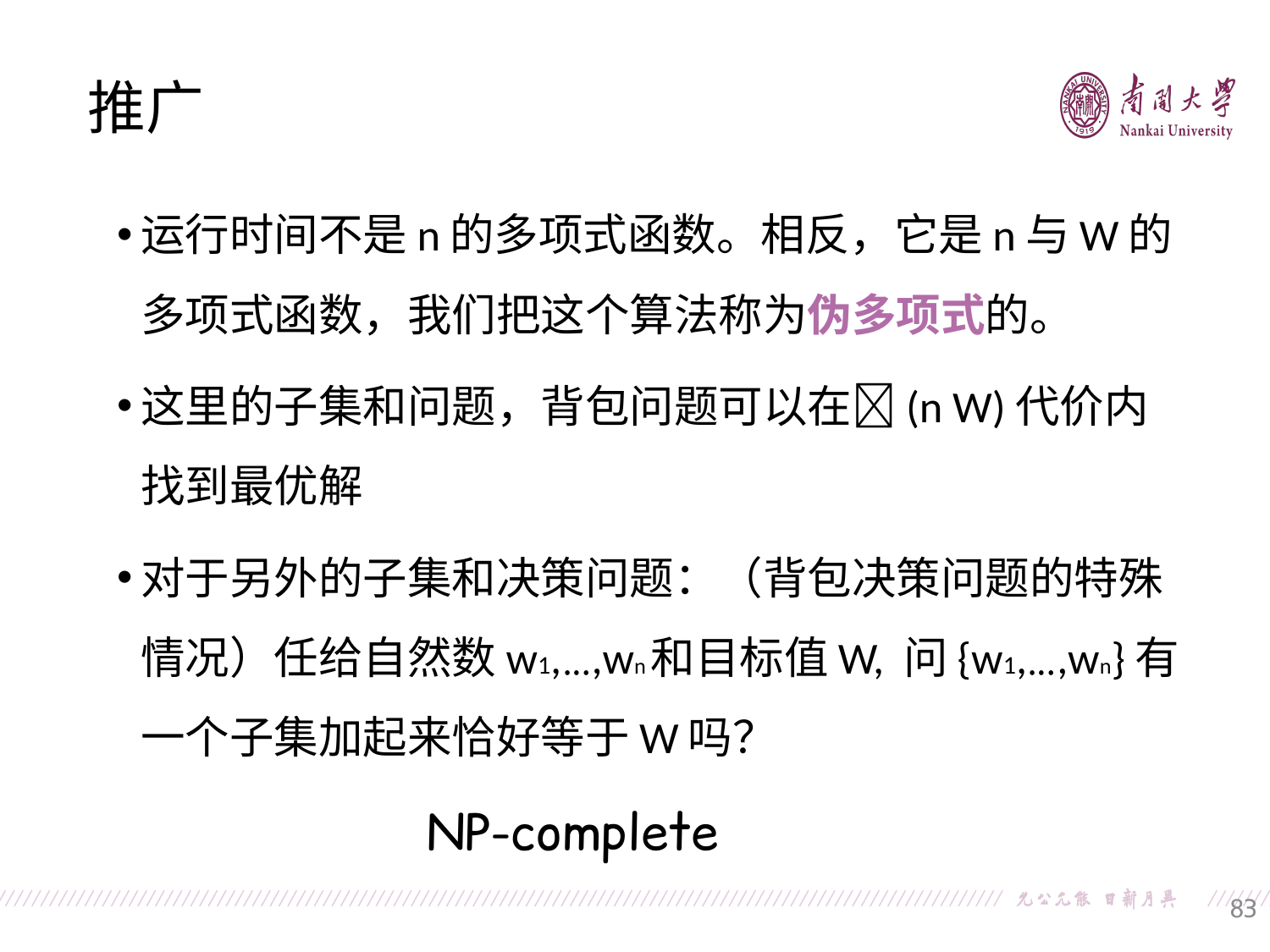

推广
运行时间不是n的多项式函数。相反，它是n与W的多项式函数，我们把这个算法称为伪多项式的。
这里的子集和问题，背包问题可以在Θ(n W)代价内找到最优解
对于另外的子集和决策问题：（背包决策问题的特殊情况）任给自然数w1,…,wn和目标值W, 问{w1,…,wn}有一个子集加起来恰好等于W吗？
NP-complete
83